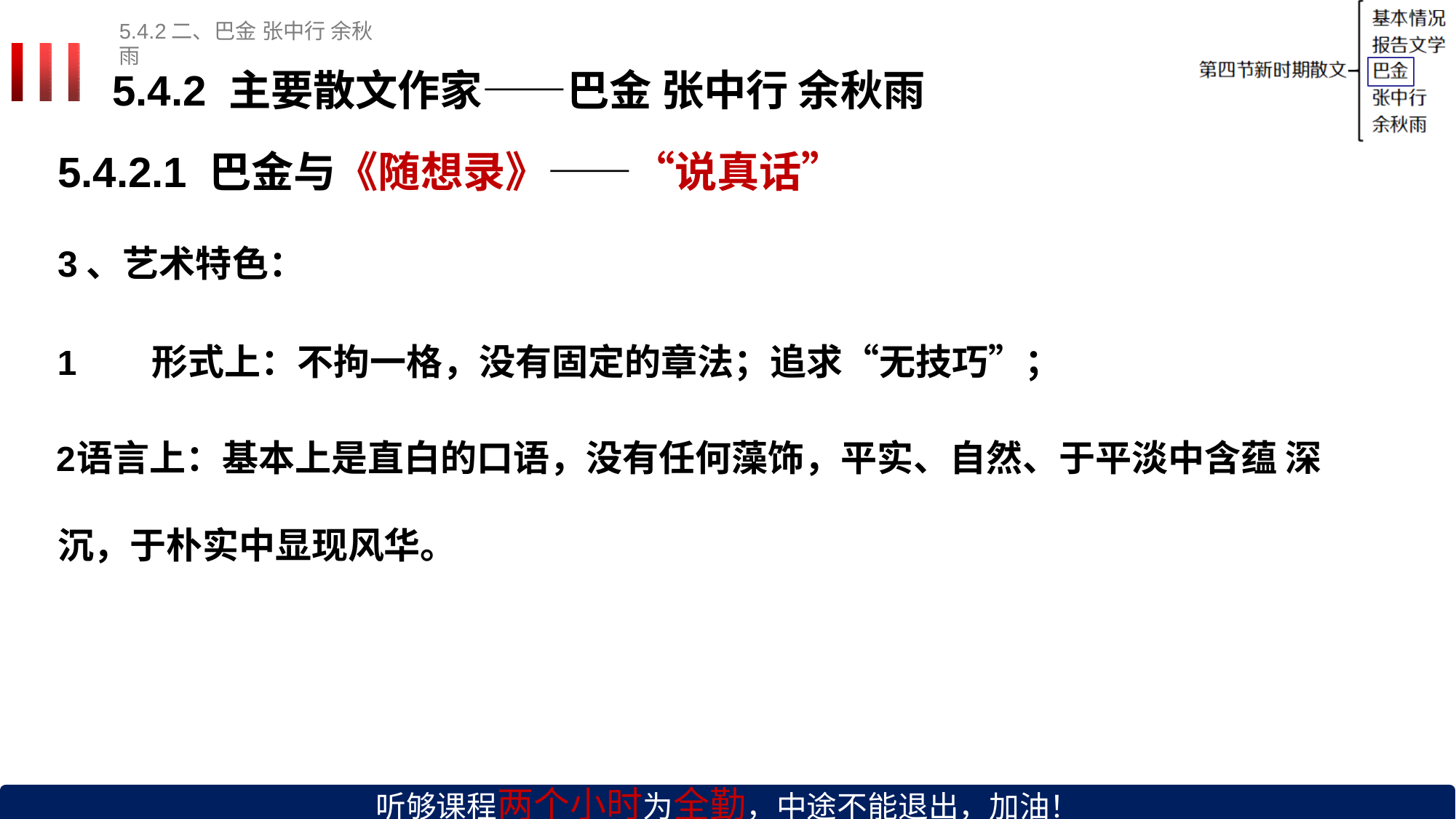

5.4.2二、巴金张中行 余秋雨

# 5.4.2 主要散文作家——巴金 张中行 余秋雨
5.4.2.1 巴金与《随想录》——“说真话”
3、艺术特色：

形式上：不拘一格，没有固定的章法；追求“无技巧”；
语言上：基本上是直白的口语，没有任何藻饰，平实、自然、于平淡中含蕴 深沉，于朴实中显现风华。

听够课程两个小时为全勤，中途不能退出，加油！